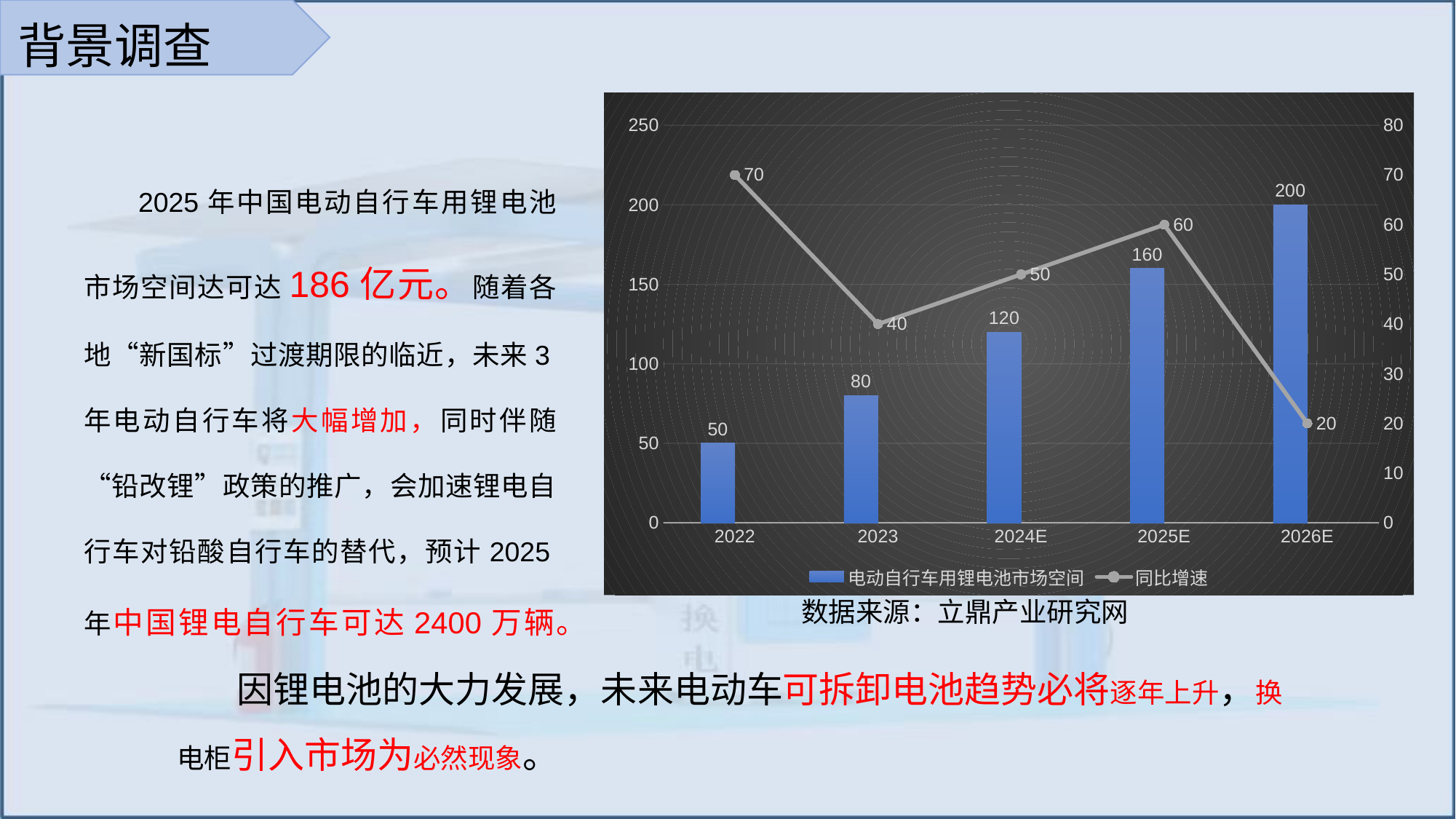

背景调查

### Chart

| Category | 电动自行车用锂电池市场空间 |    | 同比增速 |
|---|---|---|---|
| 2022 | 50.0 | None | 70.0 |
| 2023 | 80.0 | None | 40.0 |
| 2024E | 120.0 | None | 50.0 |
| 2025E | 160.0 | None | 60.0 |
| 2026E | 200.0 | None | 20.0 |
2025年中国电动自行车用锂电池市场空间达可达186亿元。随着各地“新国标”过渡期限的临近，未来3年电动自行车将大幅增加，同时伴随“铅改锂”政策的推广，会加速锂电自行车对铅酸自行车的替代，预计2025年中国锂电自行车可达2400万辆。
数据来源：立鼎产业研究网
因锂电池的大力发展，未来电动车可拆卸电池趋势必将逐年上升，换电柜引入市场为必然现象。